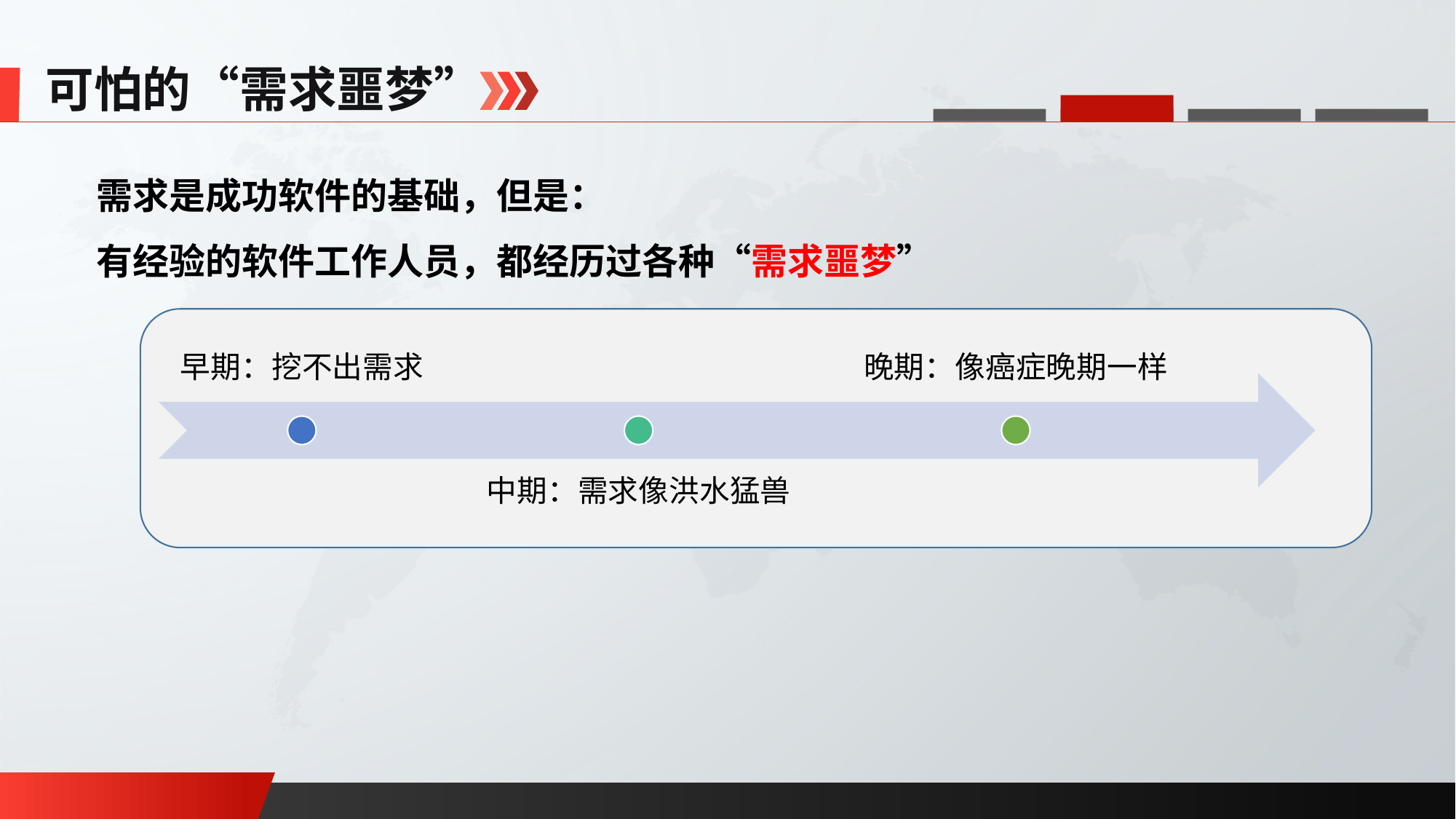

可怕的“需求噩梦”

需求是成功软件的基础，但是：
有经验的软件工作人员，都经历过各种“需求噩梦”
早期：挖不出需求
中期：需求像洪水猛兽
晚期：像癌症晚期一样